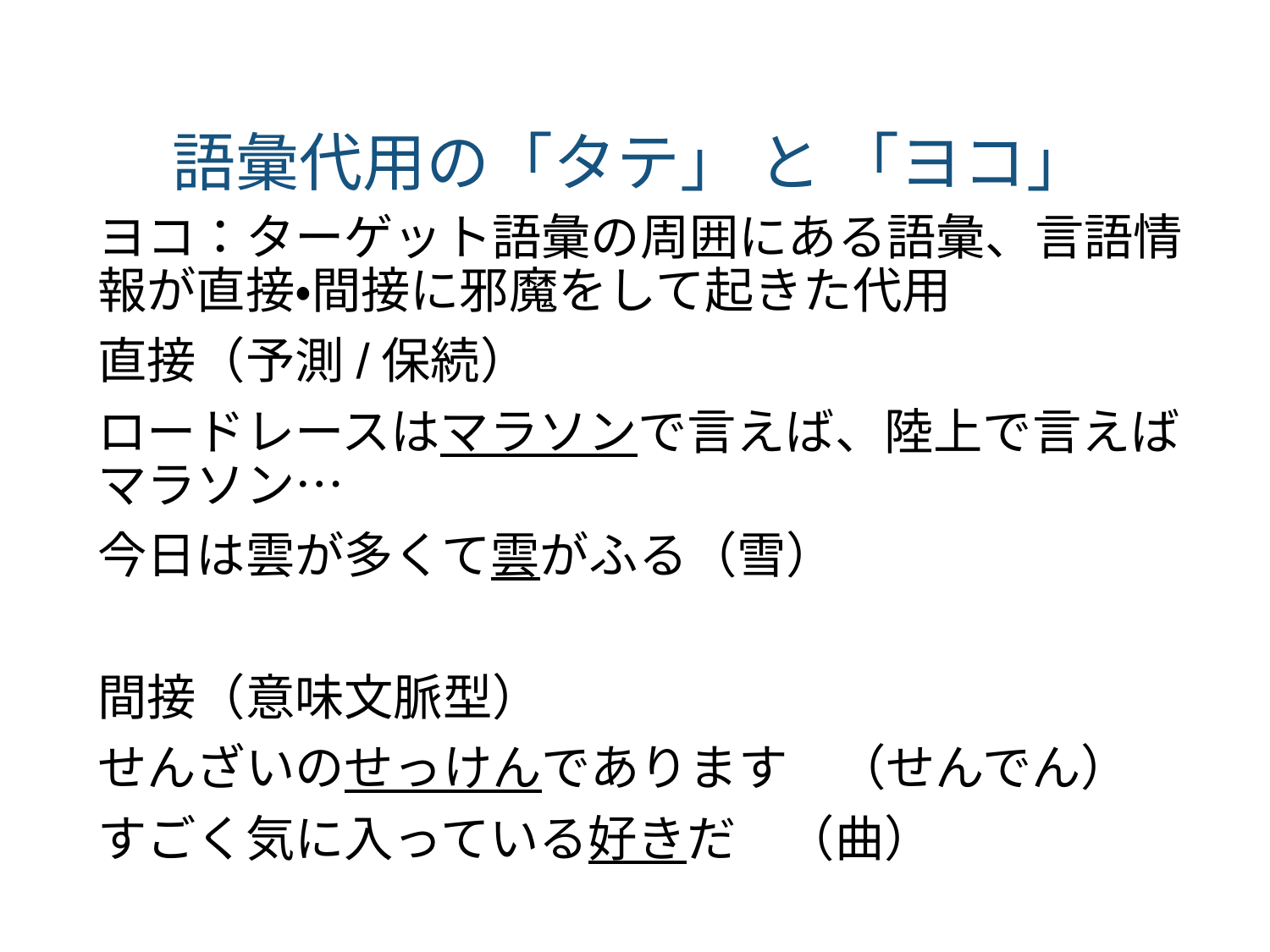

# 語彙代用の「タテ」 と 「ヨコ」
ヨコ：ターゲット語彙の周囲にある語彙、言語情報が直接・間接に邪魔をして起きた代用
直接（予測/保続）
ロードレースはマラソンで言えば、陸上で言えばマラソン…
今日は雲が多くて雲がふる（雪）

間接（意味文脈型）
せんざいのせっけんであります　（せんでん）
すごく気に入っている好きだ　（曲）